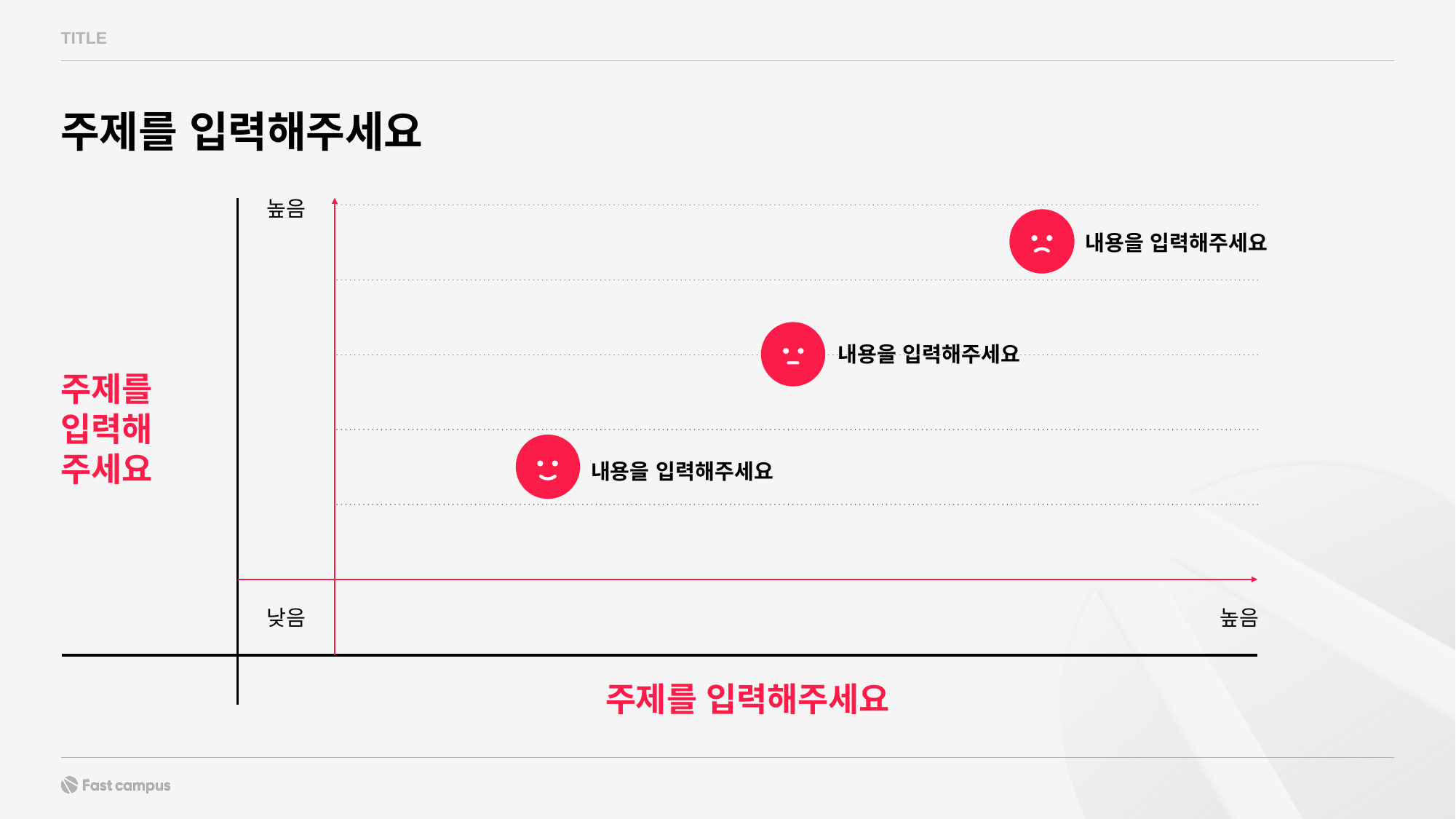

TITLE
주제를 입력해주세요
높음

내용을 입력해주세요

내용을 입력해주세요
주제를 입력해 주세요

내용을 입력해주세요
낮음
높음
주제를 입력해주세요